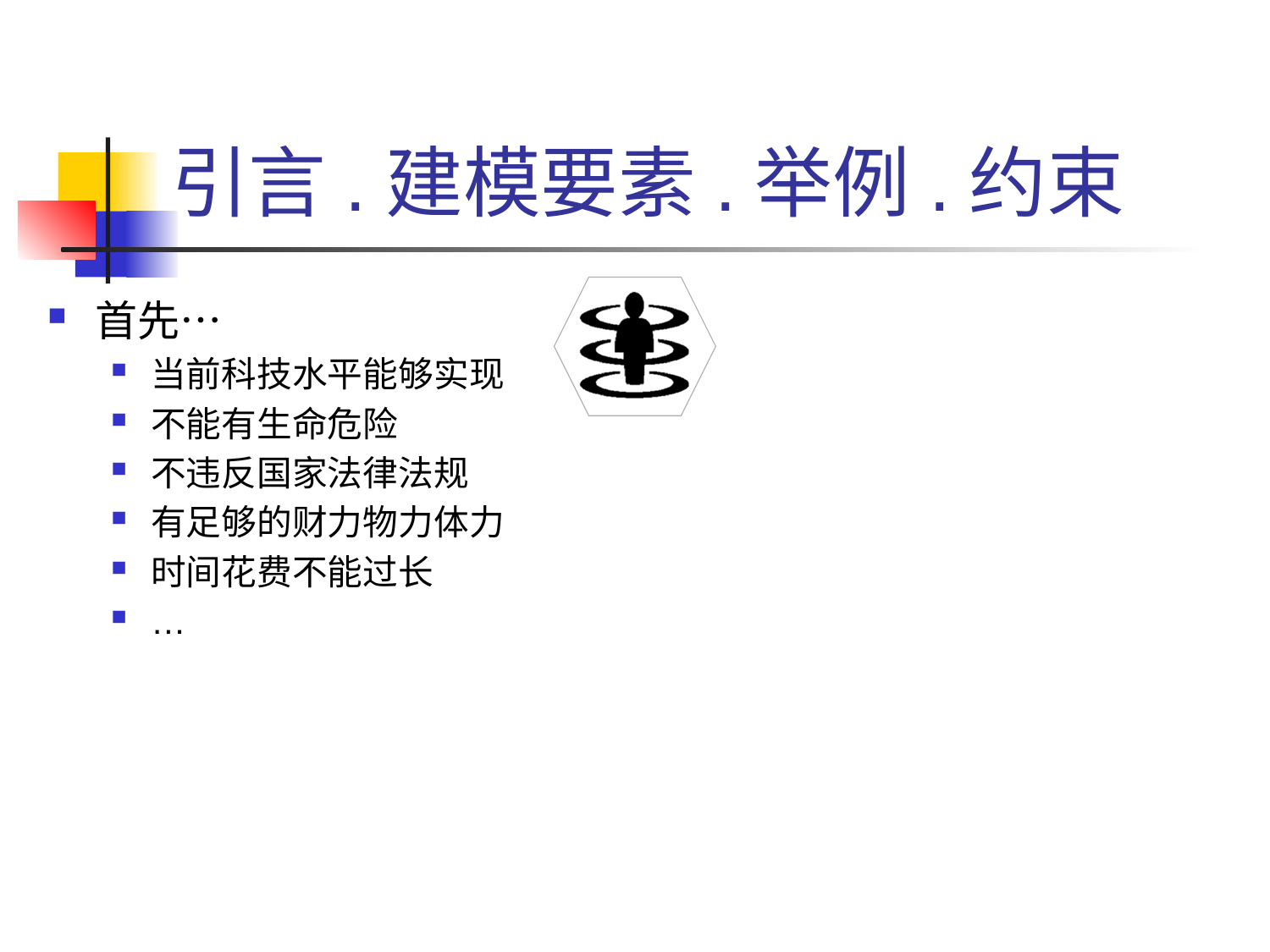

# 引言.建模要素.举例.约束

首先…
当前科技水平能够实现
不能有生命危险
不违反国家法律法规
有足够的财力物力体力
时间花费不能过长
…